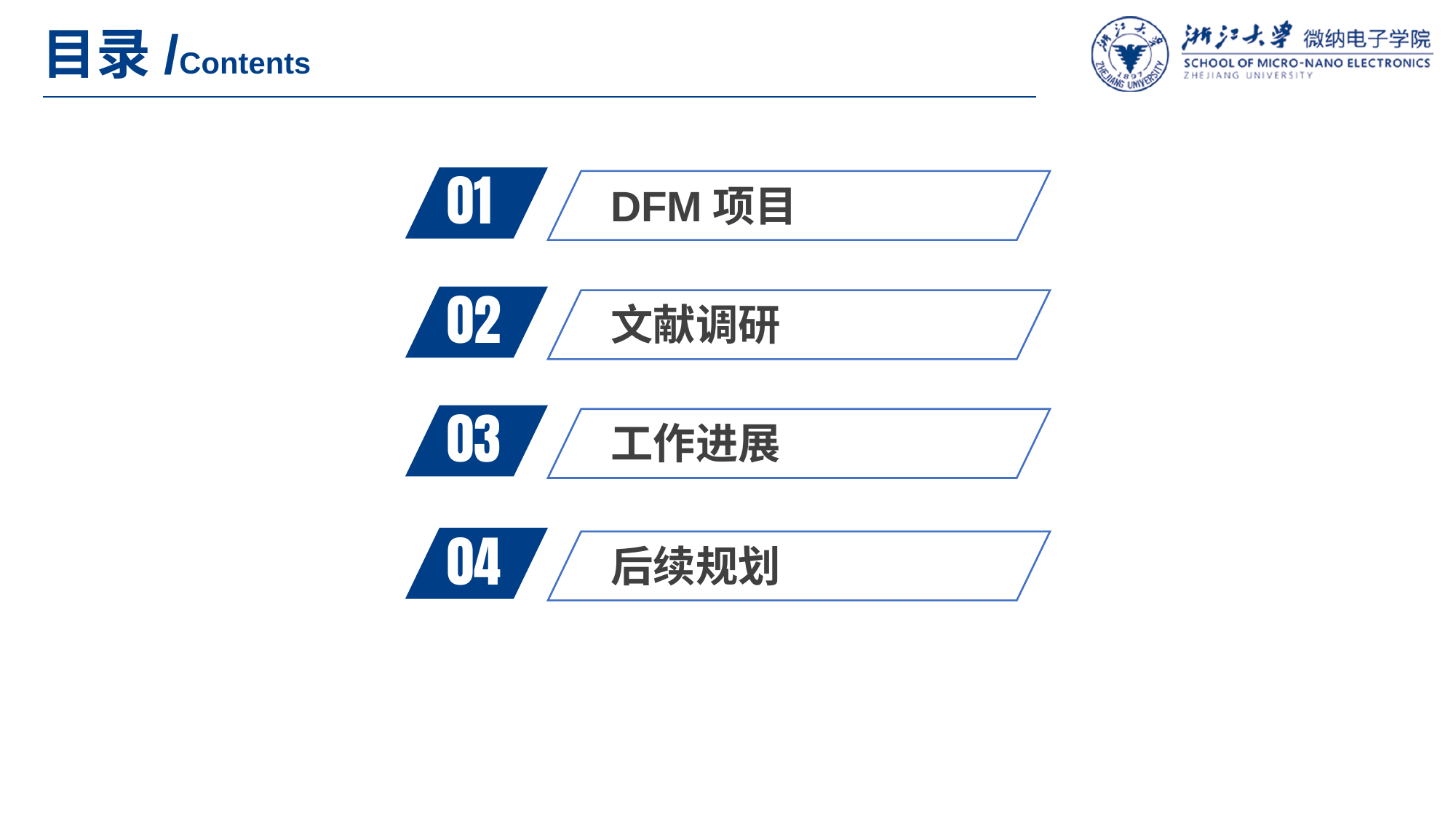

目录/Contents
01

DFM项目
02

文献调研
03

工作进展
04

后续规划